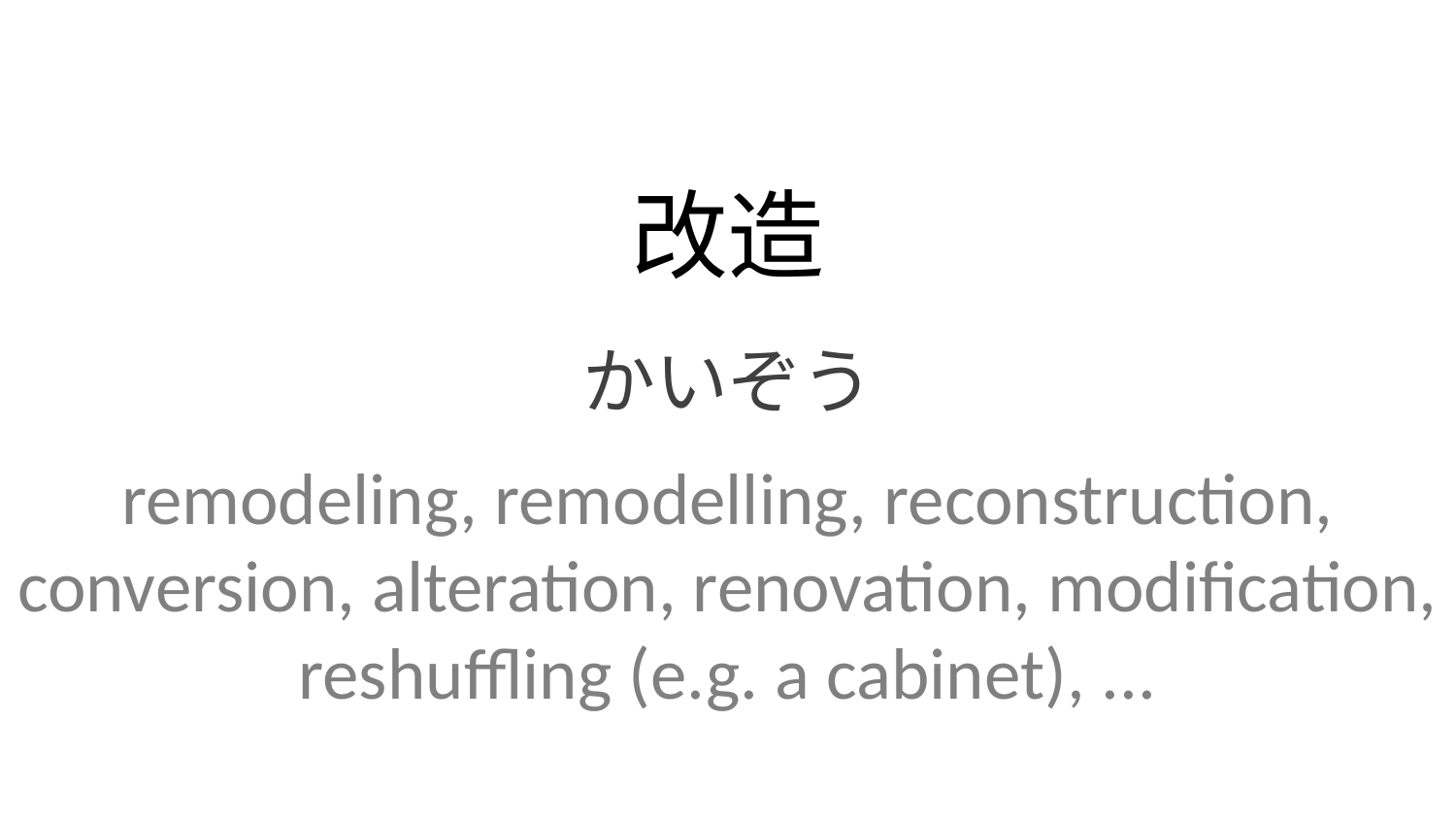

改造

かいぞう
remodeling, remodelling, reconstruction, conversion, alteration, renovation, modification, reshuffling (e.g. a cabinet), ...